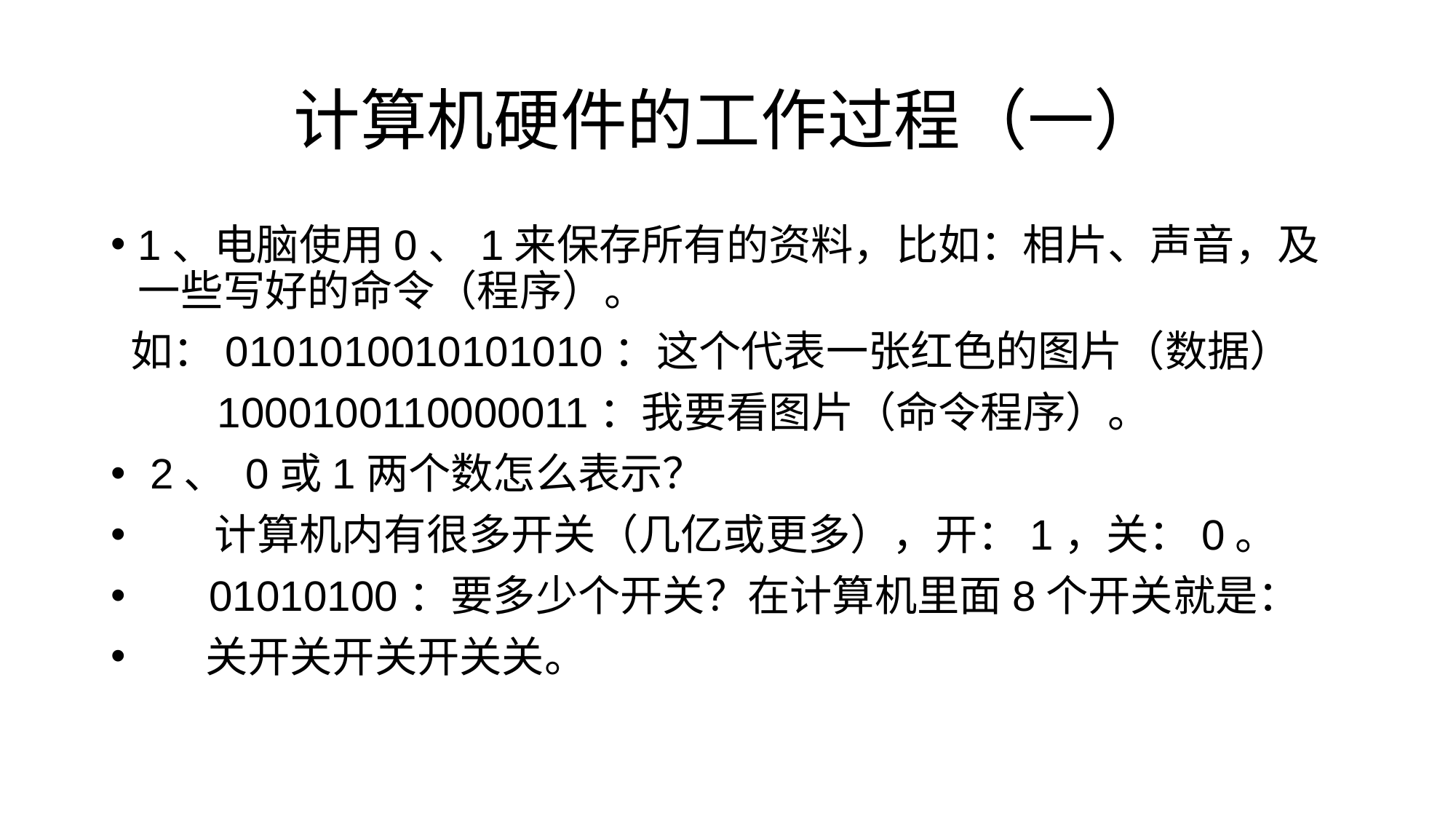

# 计算机硬件的工作过程（一）
1、电脑使用0、1来保存所有的资料，比如：相片、声音，及一些写好的命令（程序）。
 如：0101010010101010：这个代表一张红色的图片（数据）
         1000100110000011：我要看图片（命令程序）。
 2、 0或1两个数怎么表示？
       计算机内有很多开关（几亿或更多），开：1，关：0。
      01010100：要多少个开关？在计算机里面8个开关就是：
      关开关开关开关关。